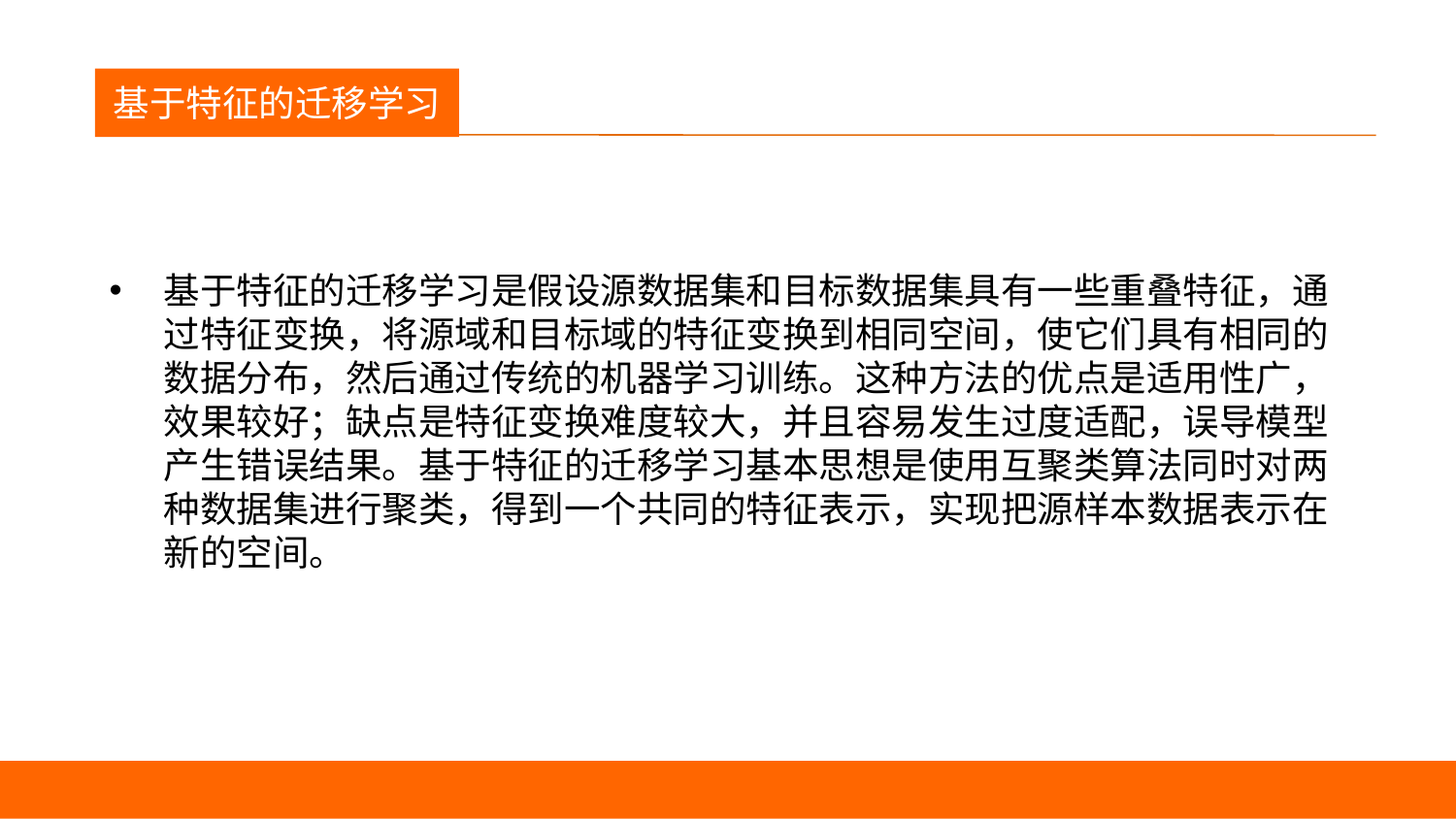

议程
基于特征的迁移学习

基于特征的迁移学习是假设源数据集和目标数据集具有一些重叠特征，通过特征变换，将源域和目标域的特征变换到相同空间，使它们具有相同的数据分布，然后通过传统的机器学习训练。这种方法的优点是适用性广，效果较好；缺点是特征变换难度较大，并且容易发生过度适配，误导模型产生错误结果。基于特征的迁移学习基本思想是使用互聚类算法同时对两种数据集进行聚类，得到一个共同的特征表示，实现把源样本数据表示在新的空间。